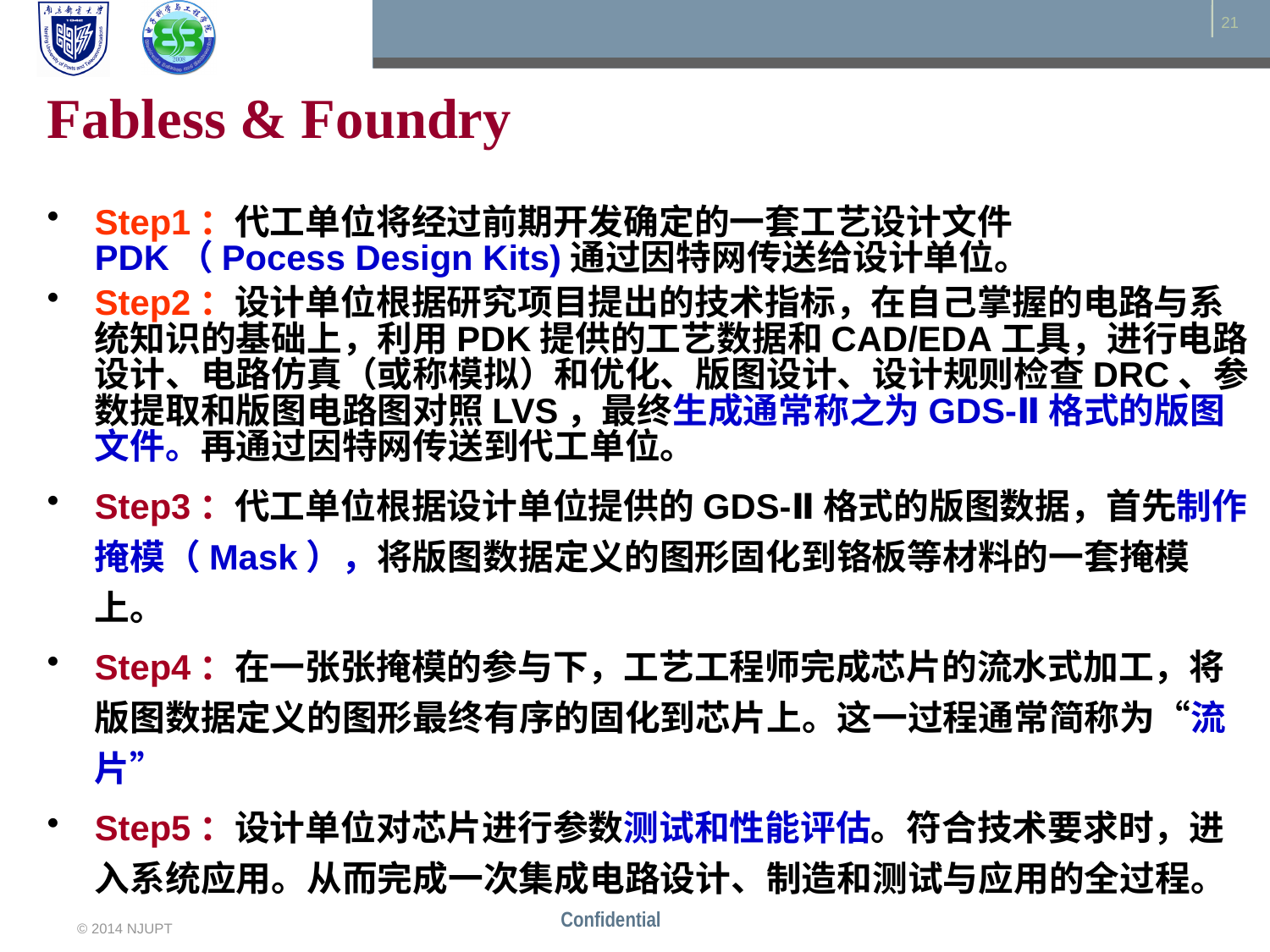

Fabless & Foundry
Step1：代工单位将经过前期开发确定的一套工艺设计文件PDK（Pocess Design Kits)通过因特网传送给设计单位。
Step2：设计单位根据研究项目提出的技术指标，在自己掌握的电路与系统知识的基础上，利用PDK提供的工艺数据和CAD/EDA工具，进行电路设计、电路仿真（或称模拟）和优化、版图设计、设计规则检查DRC、参数提取和版图电路图对照LVS，最终生成通常称之为GDS-Ⅱ格式的版图文件。再通过因特网传送到代工单位。
Step3：代工单位根据设计单位提供的GDS-Ⅱ格式的版图数据，首先制作掩模（Mask），将版图数据定义的图形固化到铬板等材料的一套掩模上。
Step4：在一张张掩模的参与下，工艺工程师完成芯片的流水式加工，将版图数据定义的图形最终有序的固化到芯片上。这一过程通常简称为“流片”
Step5：设计单位对芯片进行参数测试和性能评估。符合技术要求时，进入系统应用。从而完成一次集成电路设计、制造和测试与应用的全过程。